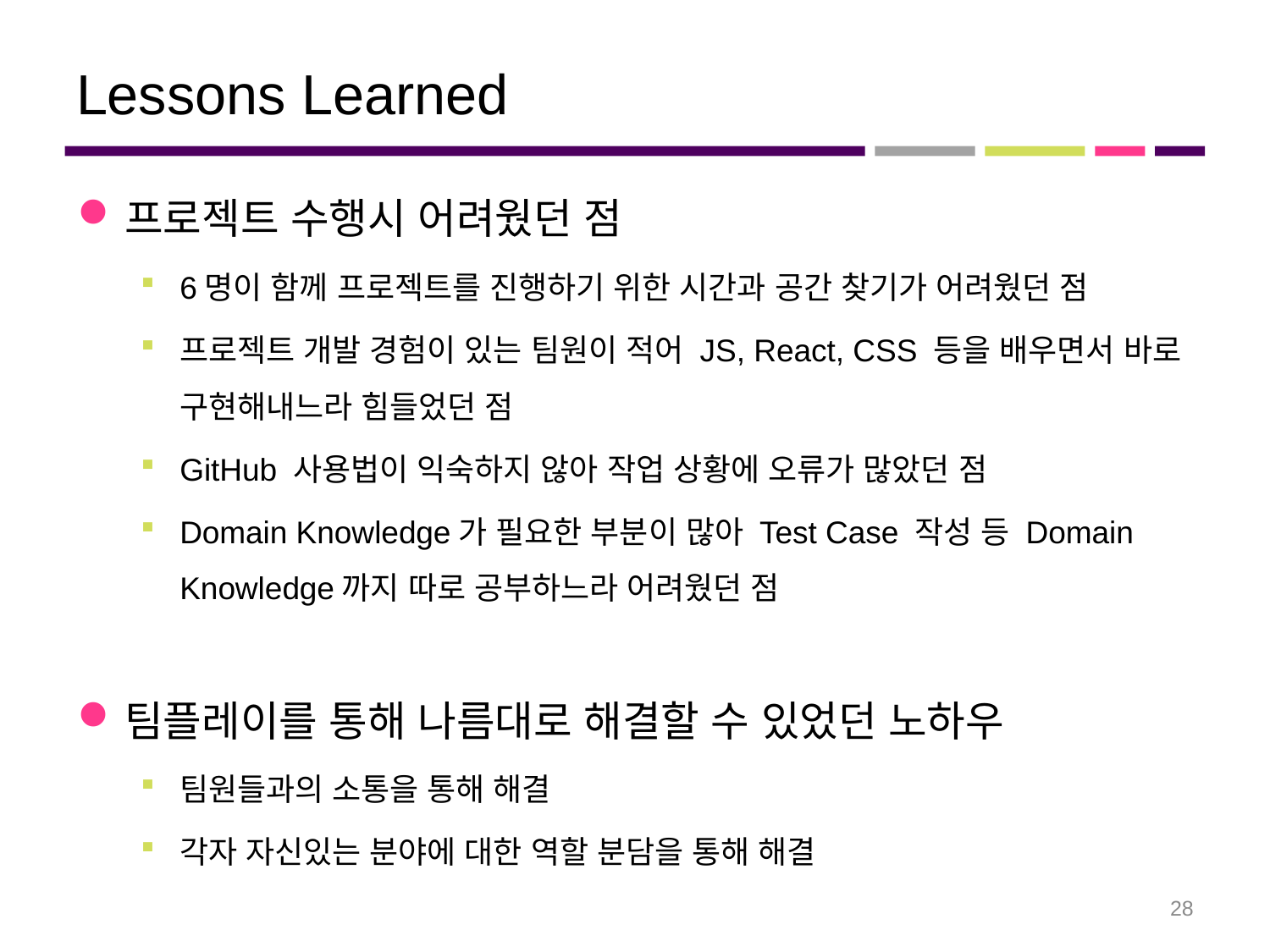

# Lessons Learned
프로젝트 수행시 어려웠던 점
6명이 함께 프로젝트를 진행하기 위한 시간과 공간 찾기가 어려웠던 점
프로젝트 개발 경험이 있는 팀원이 적어 JS, React, CSS 등을 배우면서 바로 구현해내느라 힘들었던 점
GitHub 사용법이 익숙하지 않아 작업 상황에 오류가 많았던 점
Domain Knowledge가 필요한 부분이 많아 Test Case 작성 등 Domain Knowledge까지 따로 공부하느라 어려웠던 점

팀플레이를 통해 나름대로 해결할 수 있었던 노하우
팀원들과의 소통을 통해 해결
각자 자신있는 분야에 대한 역할 분담을 통해 해결

28